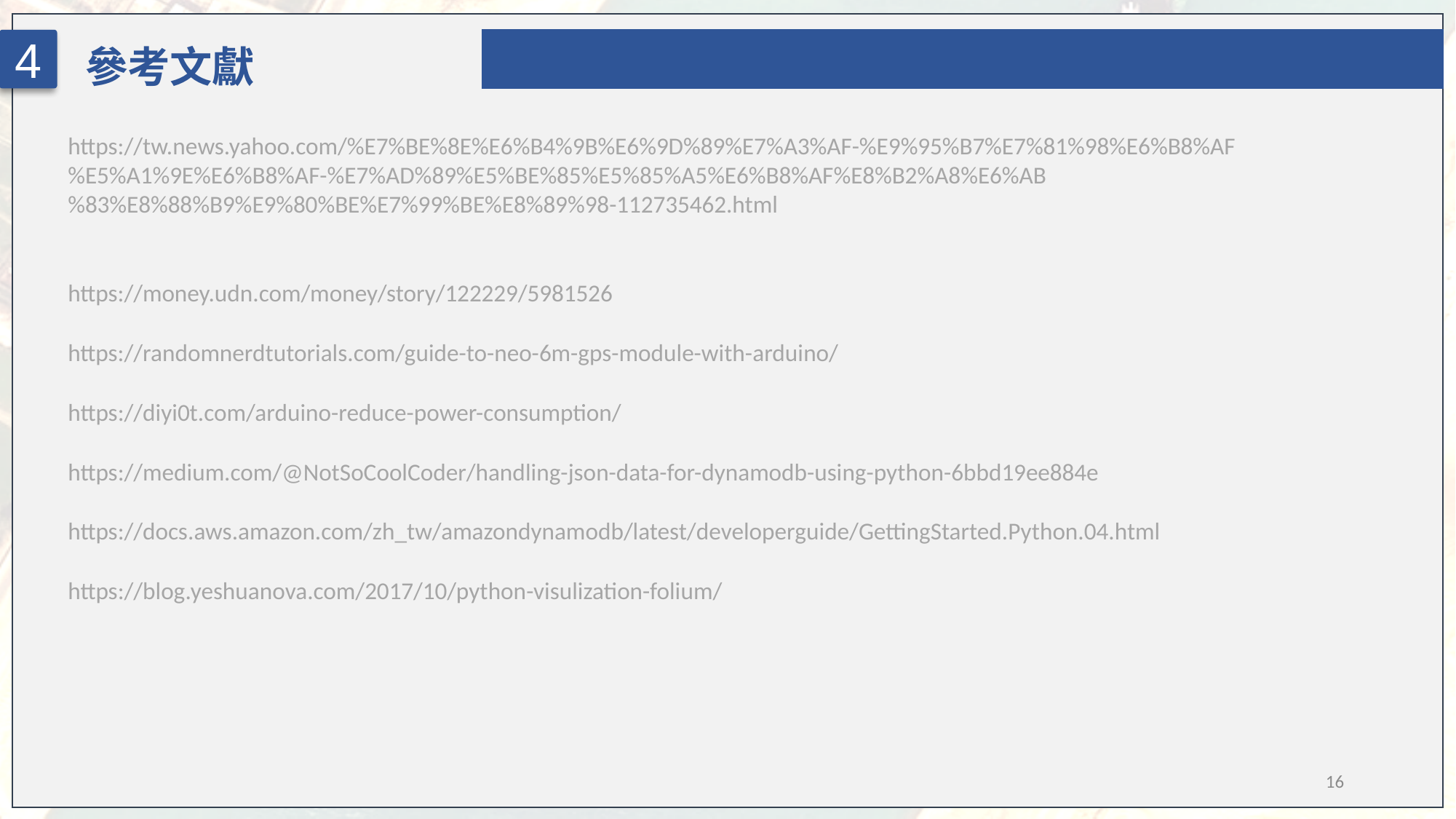

參考文獻

4
https://tw.news.yahoo.com/%E7%BE%8E%E6%B4%9B%E6%9D%89%E7%A3%AF-%E9%95%B7%E7%81%98%E6%B8%AF%E5%A1%9E%E6%B8%AF-%E7%AD%89%E5%BE%85%E5%85%A5%E6%B8%AF%E8%B2%A8%E6%AB%83%E8%88%B9%E9%80%BE%E7%99%BE%E8%89%98-112735462.html
https://money.udn.com/money/story/122229/5981526
https://randomnerdtutorials.com/guide-to-neo-6m-gps-module-with-arduino/
https://diyi0t.com/arduino-reduce-power-consumption/
https://medium.com/@NotSoCoolCoder/handling-json-data-for-dynamodb-using-python-6bbd19ee884e
https://docs.aws.amazon.com/zh_tw/amazondynamodb/latest/developerguide/GettingStarted.Python.04.html
https://blog.yeshuanova.com/2017/10/python-visulization-folium/
16